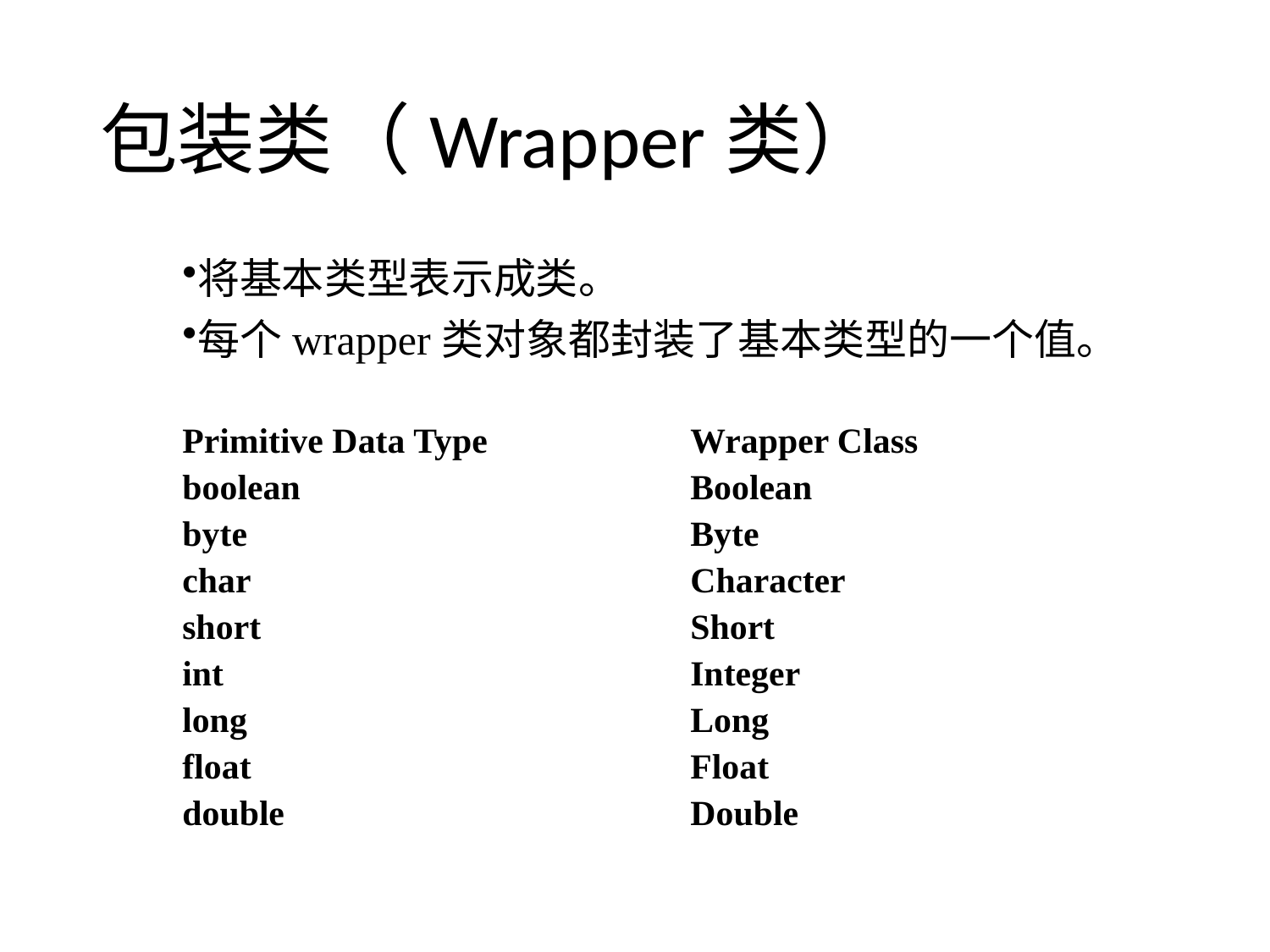

# 包装类（Wrapper类）
将基本类型表示成类。
每个wrapper类对象都封装了基本类型的一个值。

Primitive Data Type 		Wrapper Class
boolean				Boolean
byte				Byte
char				Character
short				Short
int 				Integer
long				Long
float				Float
double				Double